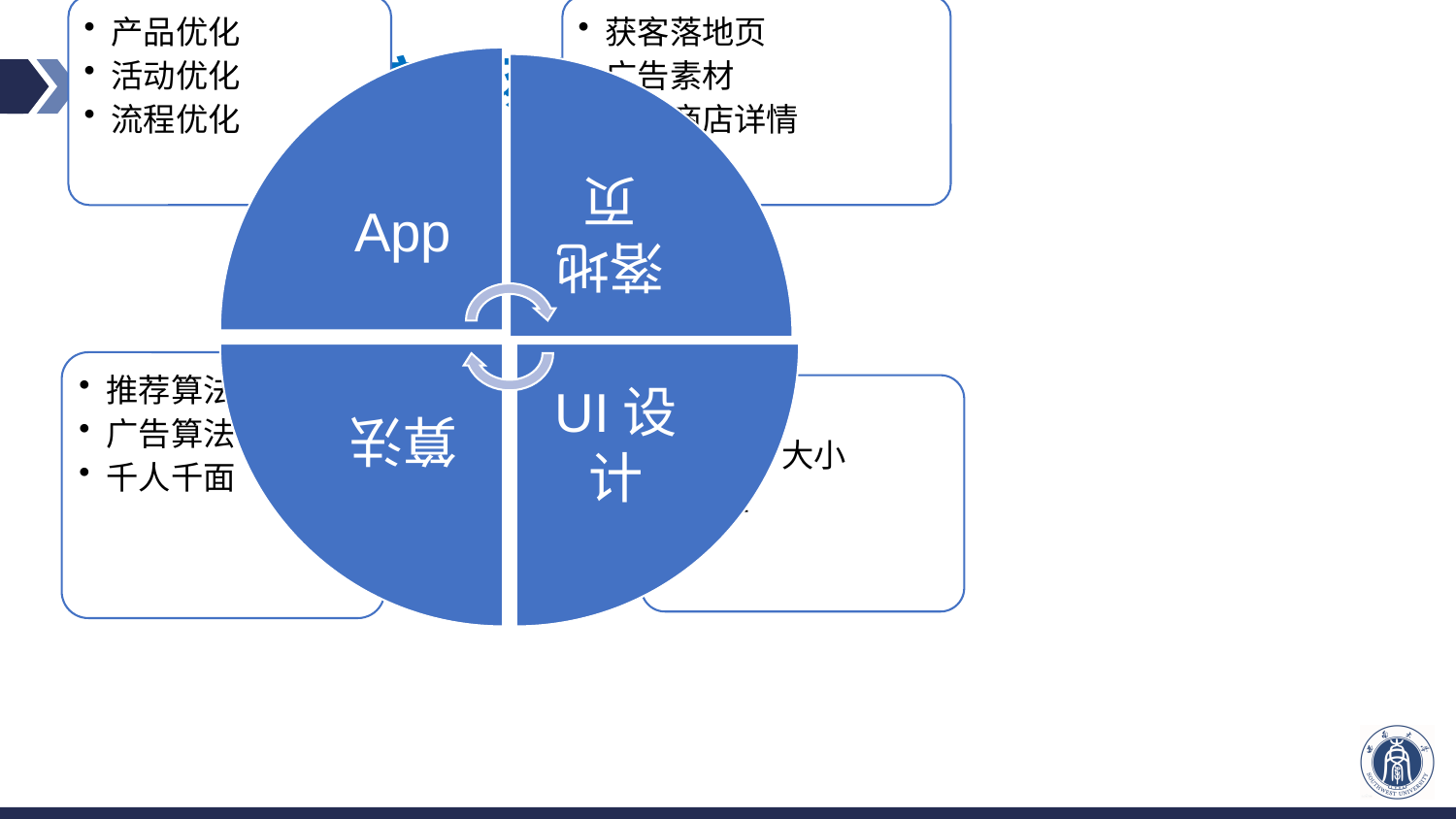

# ABTest适应的场景
产品优化
活动优化
流程优化
获客落地页
广告素材
应用商店详情
色彩
布局、大小
位置
推荐算法
广告算法
千人千面
App
落地页
UI设计
算法